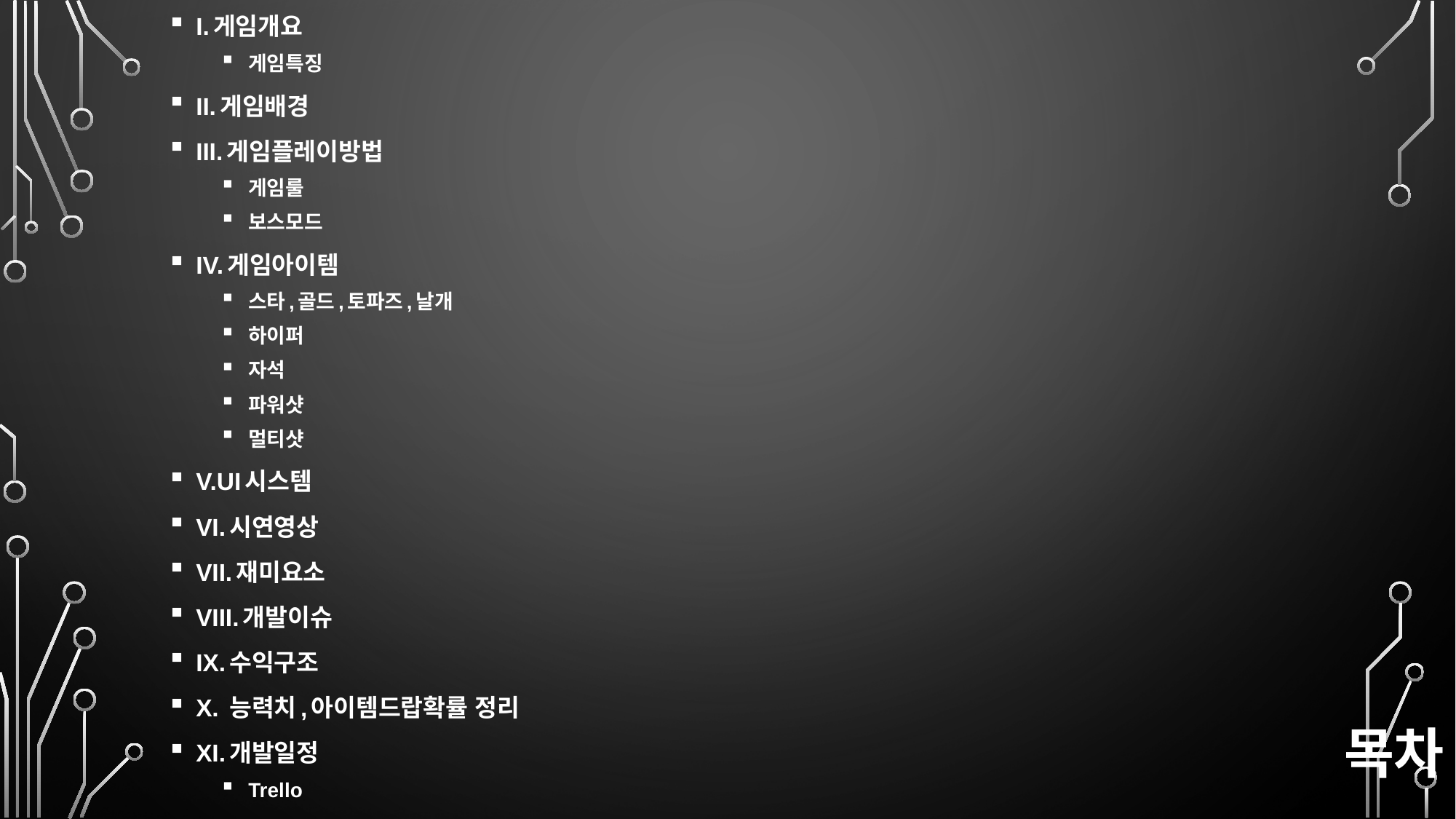

I.게임개요
게임특징
II.게임배경
III.게임플레이방법
게임룰
보스모드
IV.게임아이템
스타,골드,토파즈,날개
하이퍼
자석
파워샷
멀티샷
V.UI시스템
VI.시연영상
VII.재미요소
VIII.개발이슈
IX.수익구조
X. 능력치,아이템드랍확률 정리
XI.개발일정
Trello

# 목차